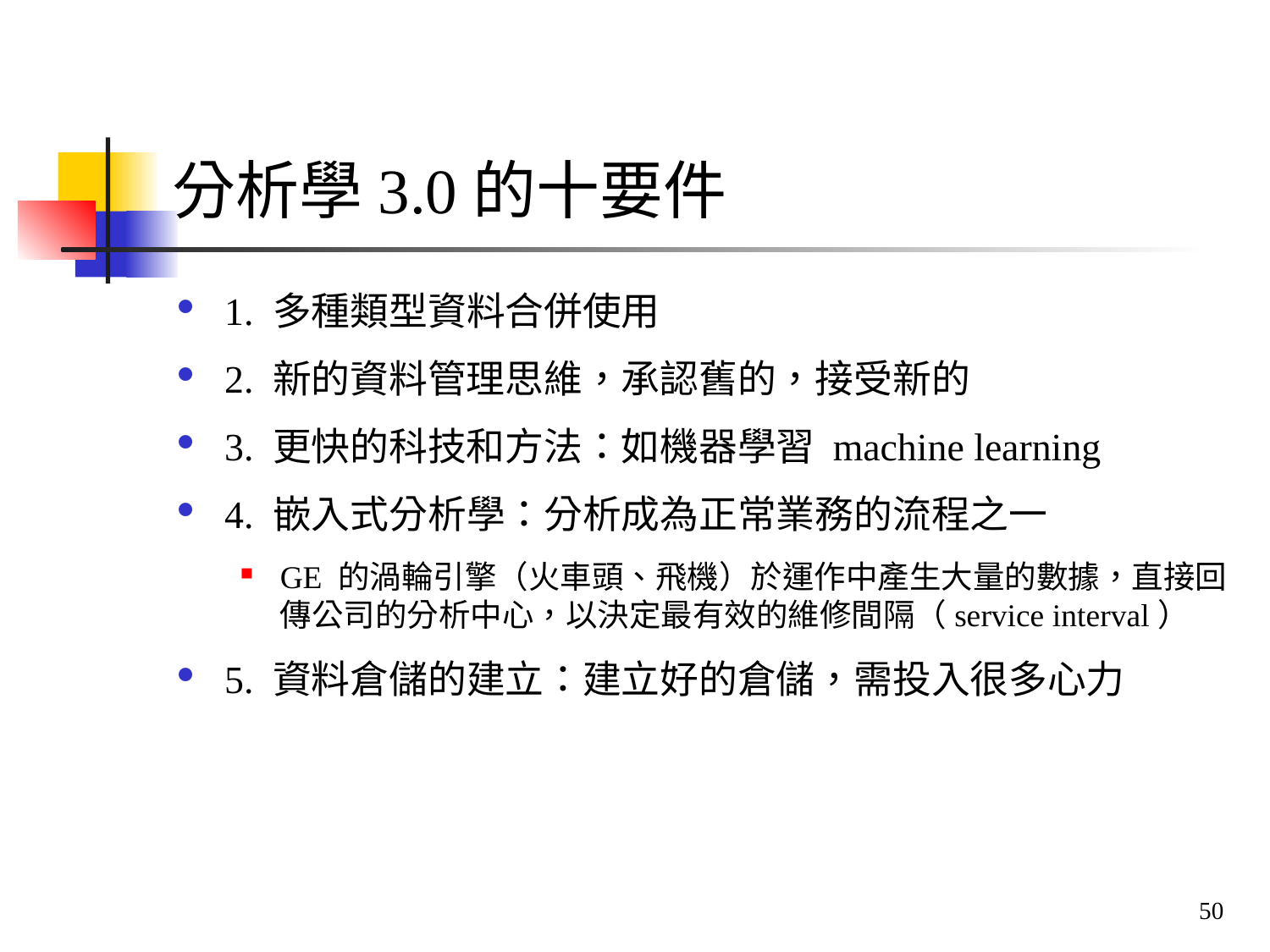

# 分析學3.0的十要件
1. 多種類型資料合併使用
2. 新的資料管理思維，承認舊的，接受新的
3. 更快的科技和方法：如機器學習 machine learning
4. 嵌入式分析學：分析成為正常業務的流程之一
GE 的渦輪引擎（火車頭、飛機）於運作中產生大量的數據，直接回傳公司的分析中心，以決定最有效的維修間隔（service interval）
5. 資料倉儲的建立：建立好的倉儲，需投入很多心力